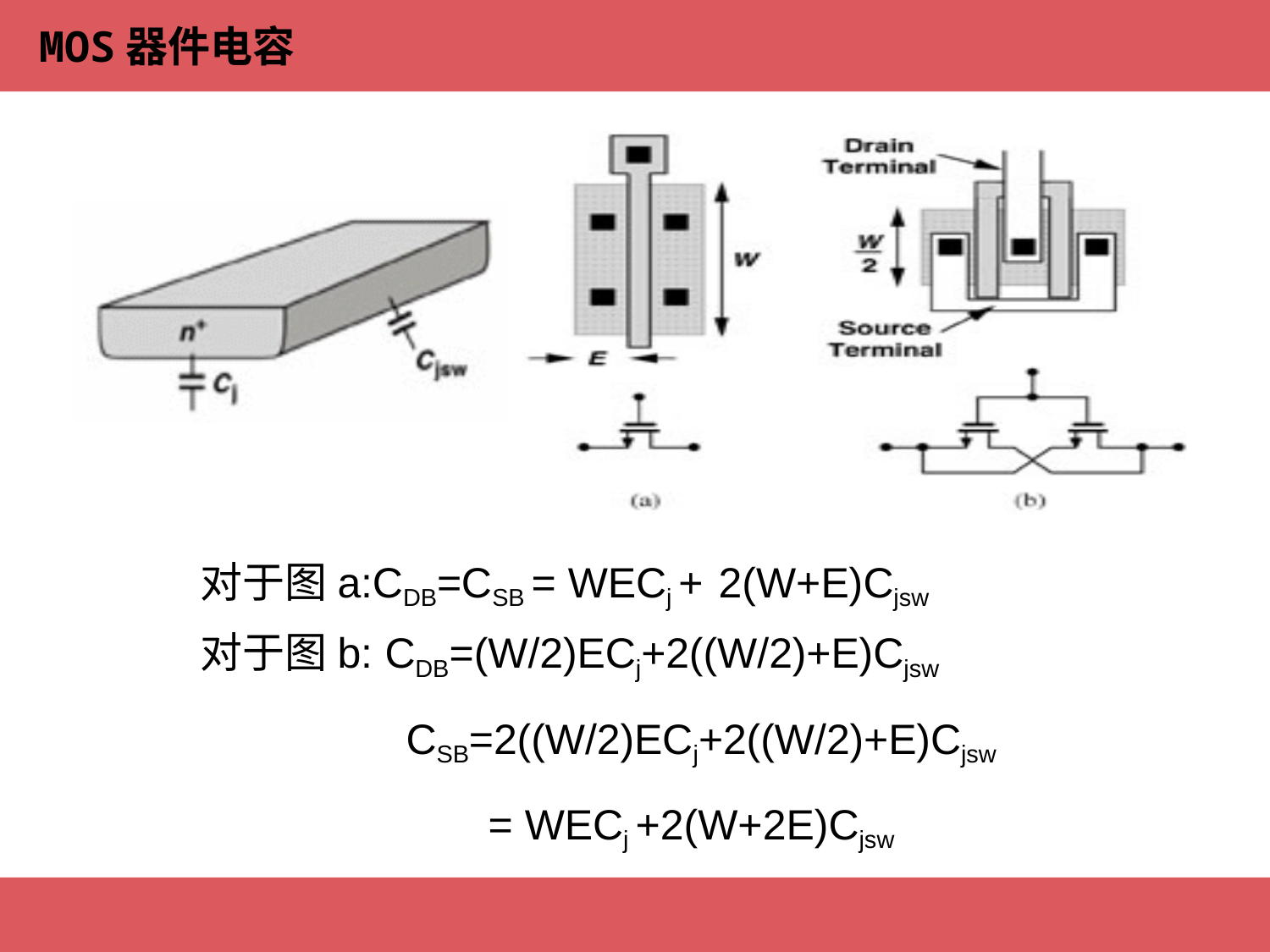

MOS器件电容

对于图a:CDB=CSB = WECj + 2(W+E)Cjsw
对于图b: CDB=(W/2)ECj+2((W/2)+E)Cjsw
CSB=2((W/2)ECj+2((W/2)+E)Cjsw
= WECj +2(W+2E)Cjsw